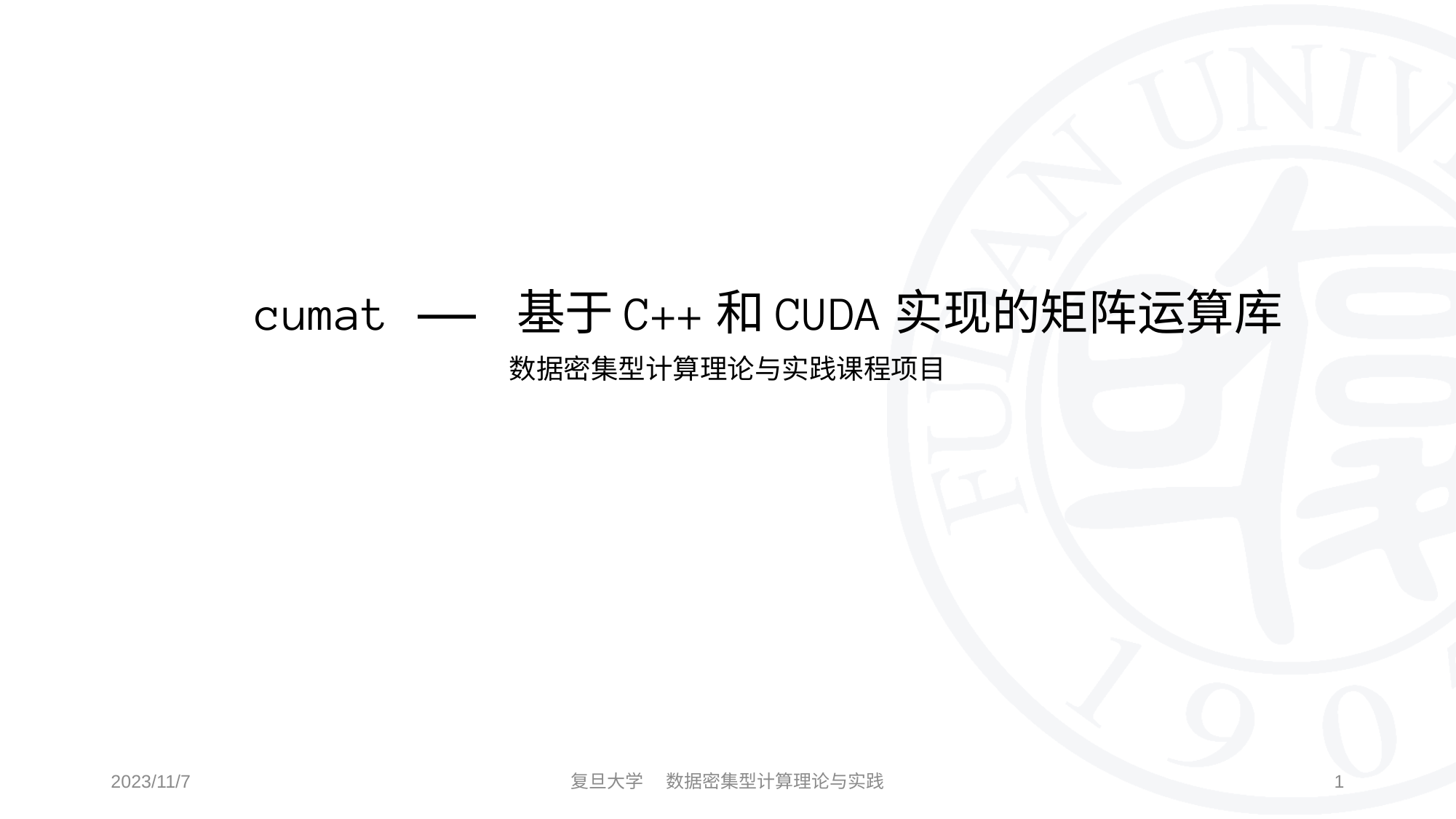

cumat —— 基于C++和CUDA实现的矩阵运算库
数据密集型计算理论与实践课程项目
2023/11/7
复旦大学    数据密集型计算理论与实践
1